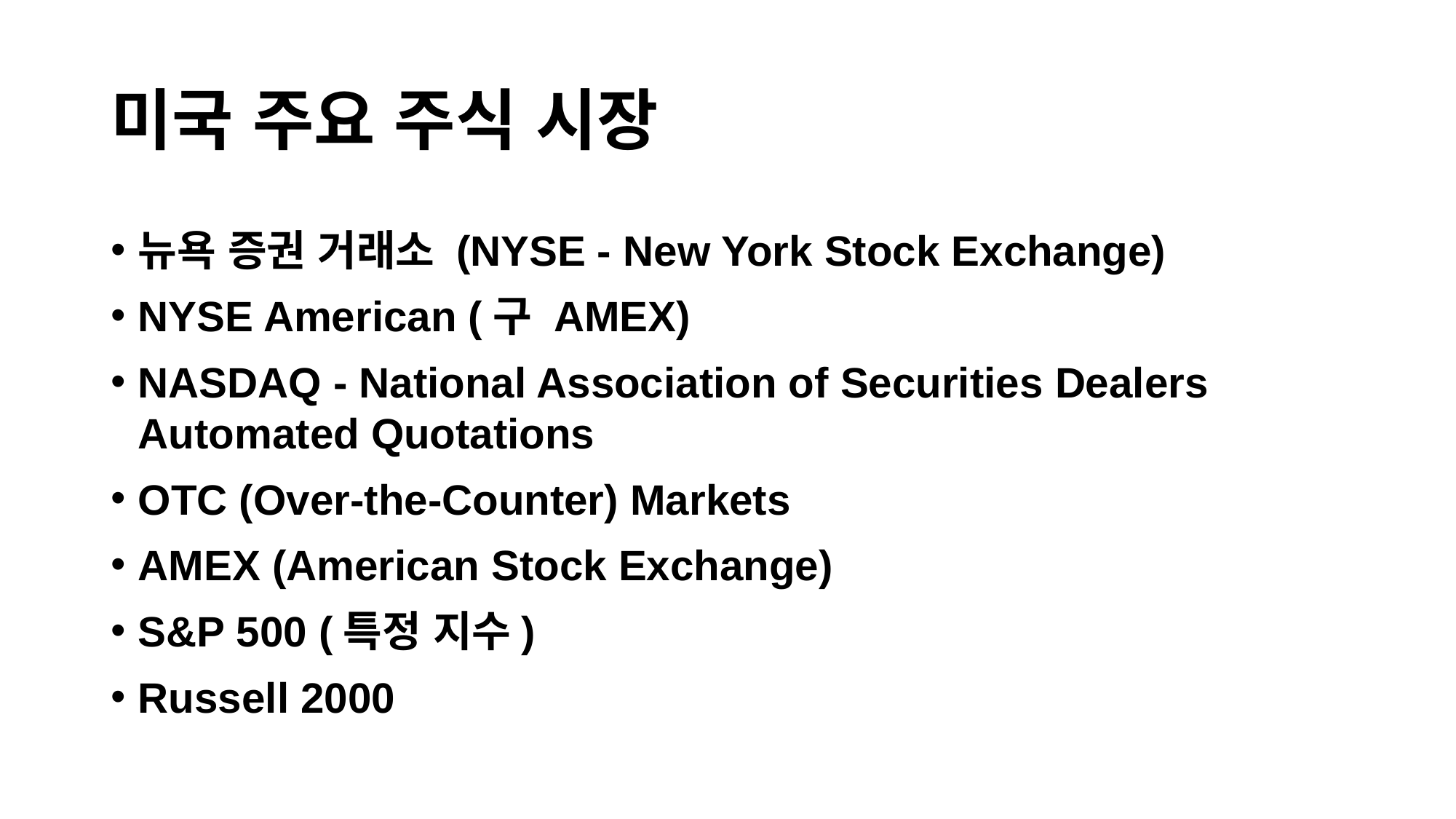

# 미국 주요 주식 시장
뉴욕 증권 거래소 (NYSE - New York Stock Exchange)
NYSE American (구 AMEX)
NASDAQ - National Association of Securities Dealers Automated Quotations
OTC (Over-the-Counter) Markets
AMEX (American Stock Exchange)
S&P 500 (특정 지수)
Russell 2000